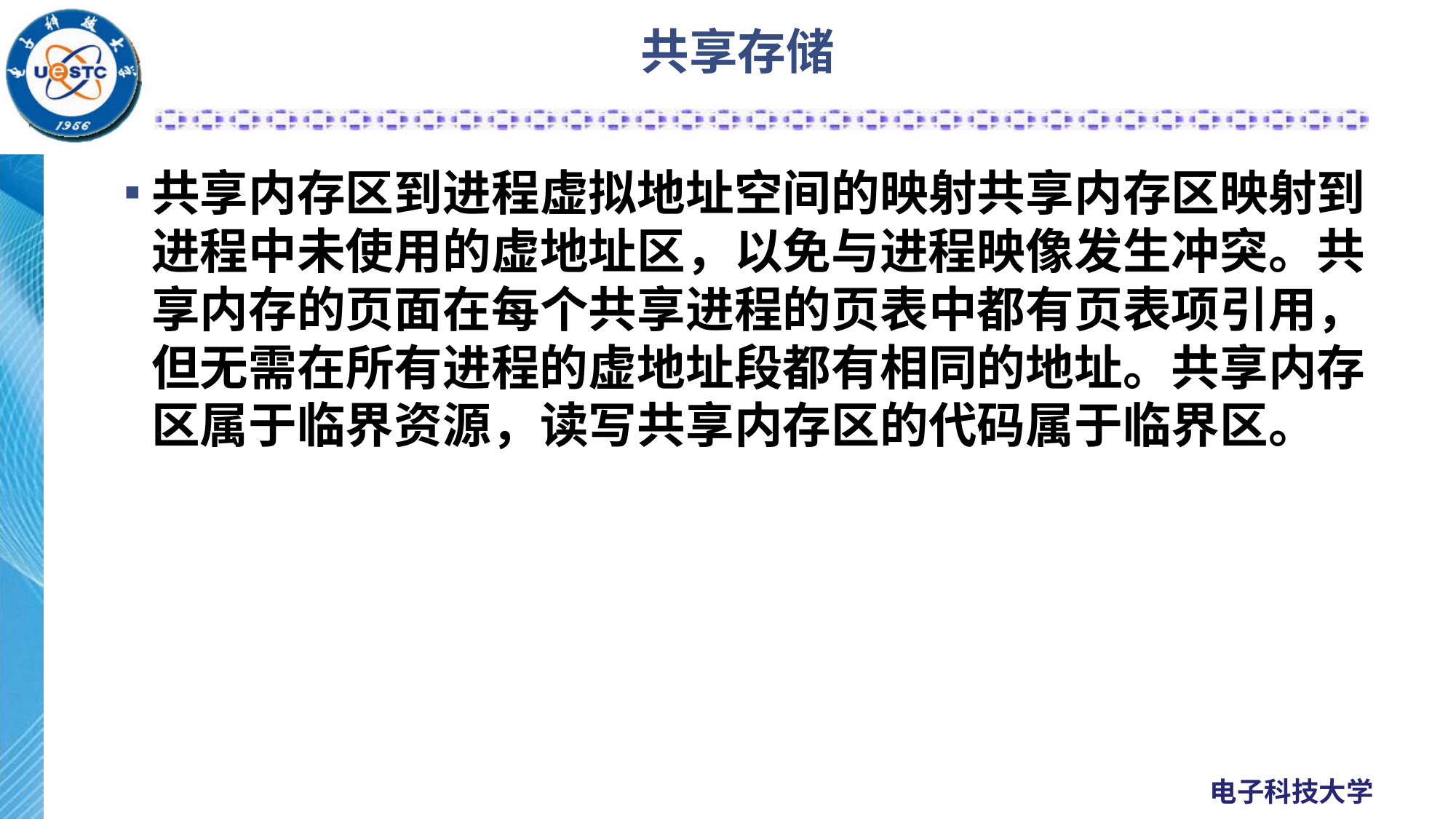

# 共享存储
共享内存区到进程虚拟地址空间的映射共享内存区映射到进程中未使用的虚地址区，以免与进程映像发生冲突。共享内存的页面在每个共享进程的页表中都有页表项引用，但无需在所有进程的虚地址段都有相同的地址。共享内存区属于临界资源，读写共享内存区的代码属于临界区。